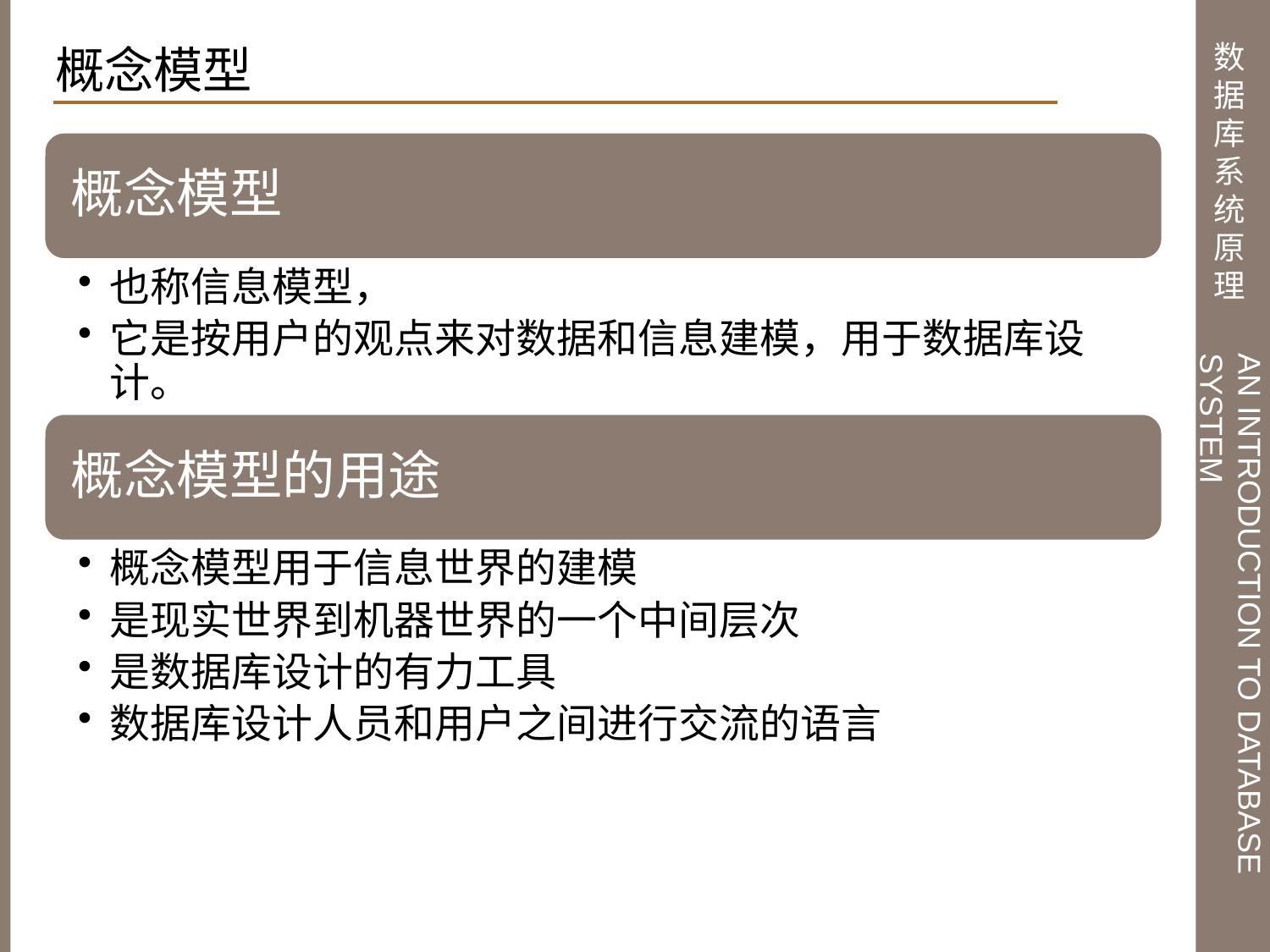

概念模型
概念模型
也称信息模型，
它是按用户的观点来对数据和信息建模，用于数据库设计。
概念模型的用途
概念模型用于信息世界的建模
是现实世界到机器世界的一个中间层次
是数据库设计的有力工具
数据库设计人员和用户之间进行交流的语言